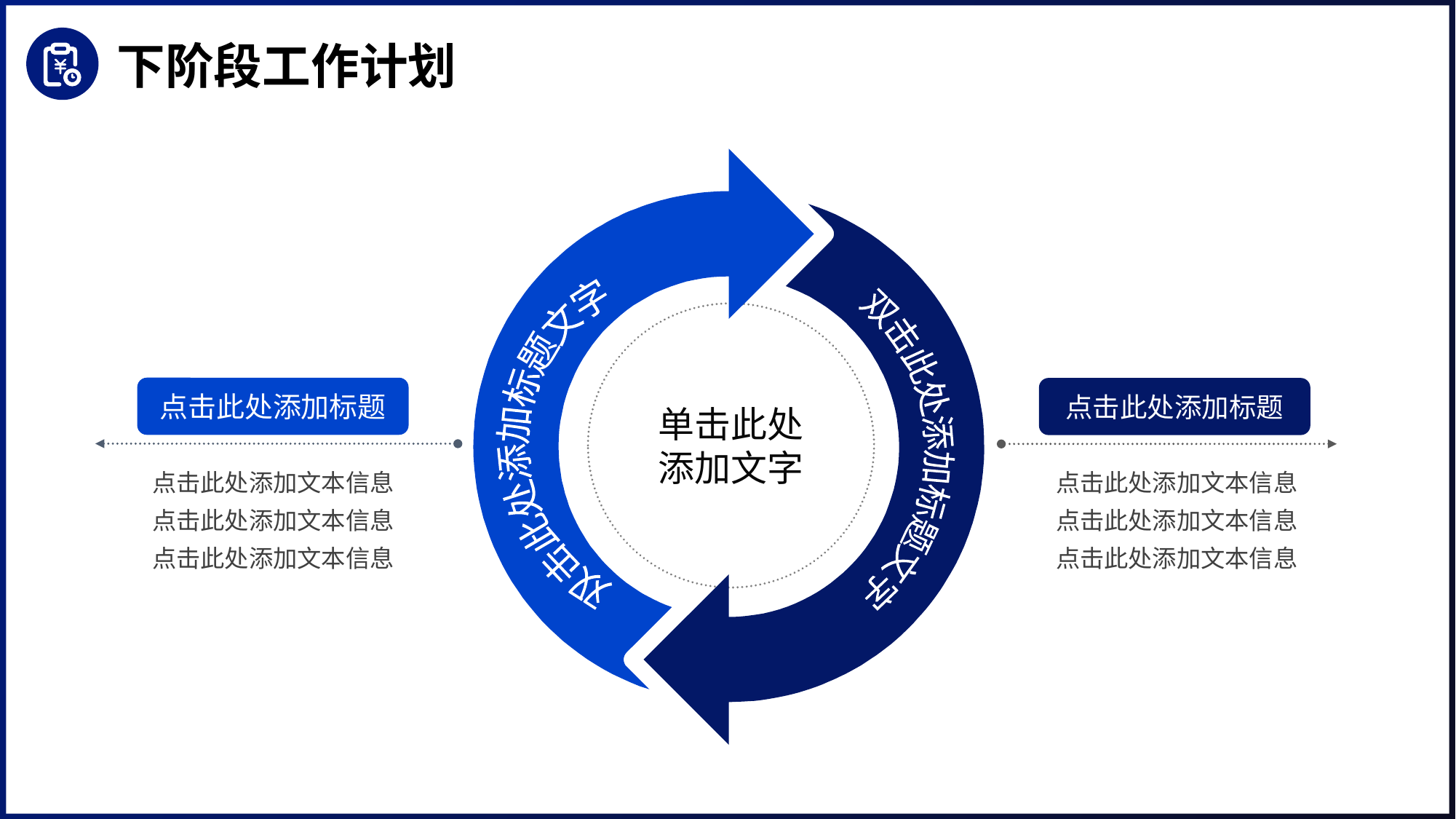

下阶段工作计划

双击此处添加标题文字
双击此处添加标题文字
单击此处
添加文字
点击此处添加标题

点击此处添加文本信息
点击此处添加文本信息
点击此处添加文本信息
点击此处添加标题
点击此处添加文本信息
点击此处添加文本信息
点击此处添加文本信息